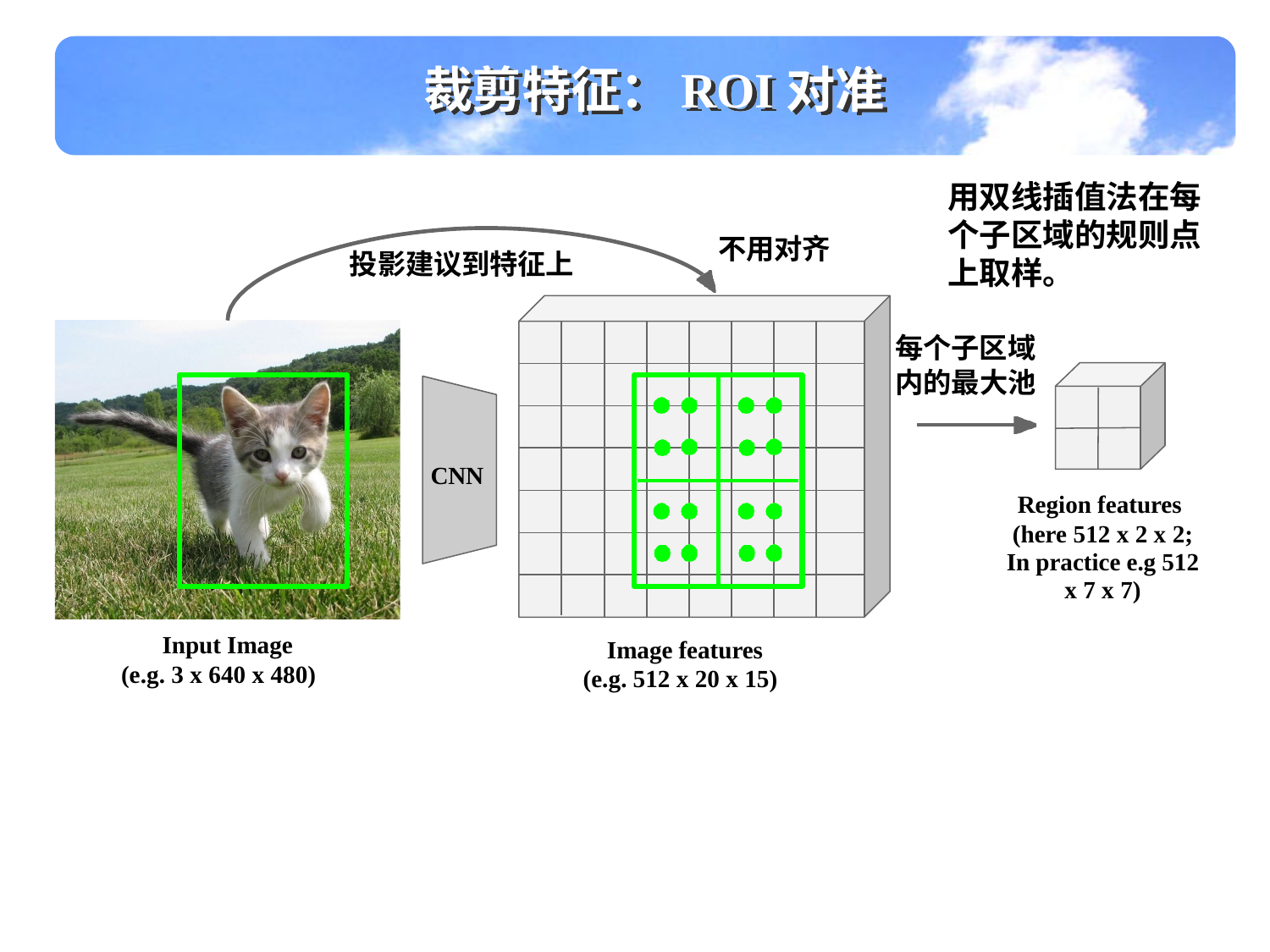

裁剪特征：ROI对准
用双线插值法在每个子区域的规则点上取样。

不用对齐
投影建议到特征上

CNN
Input Image  (e.g. 3 x 640 x 480)
Image features  (e.g. 512 x 20 x 15)
每个子区域内的最大池

Region features  (here 512 x 2 x 2;
In practice e.g 512 x 7 x 7)